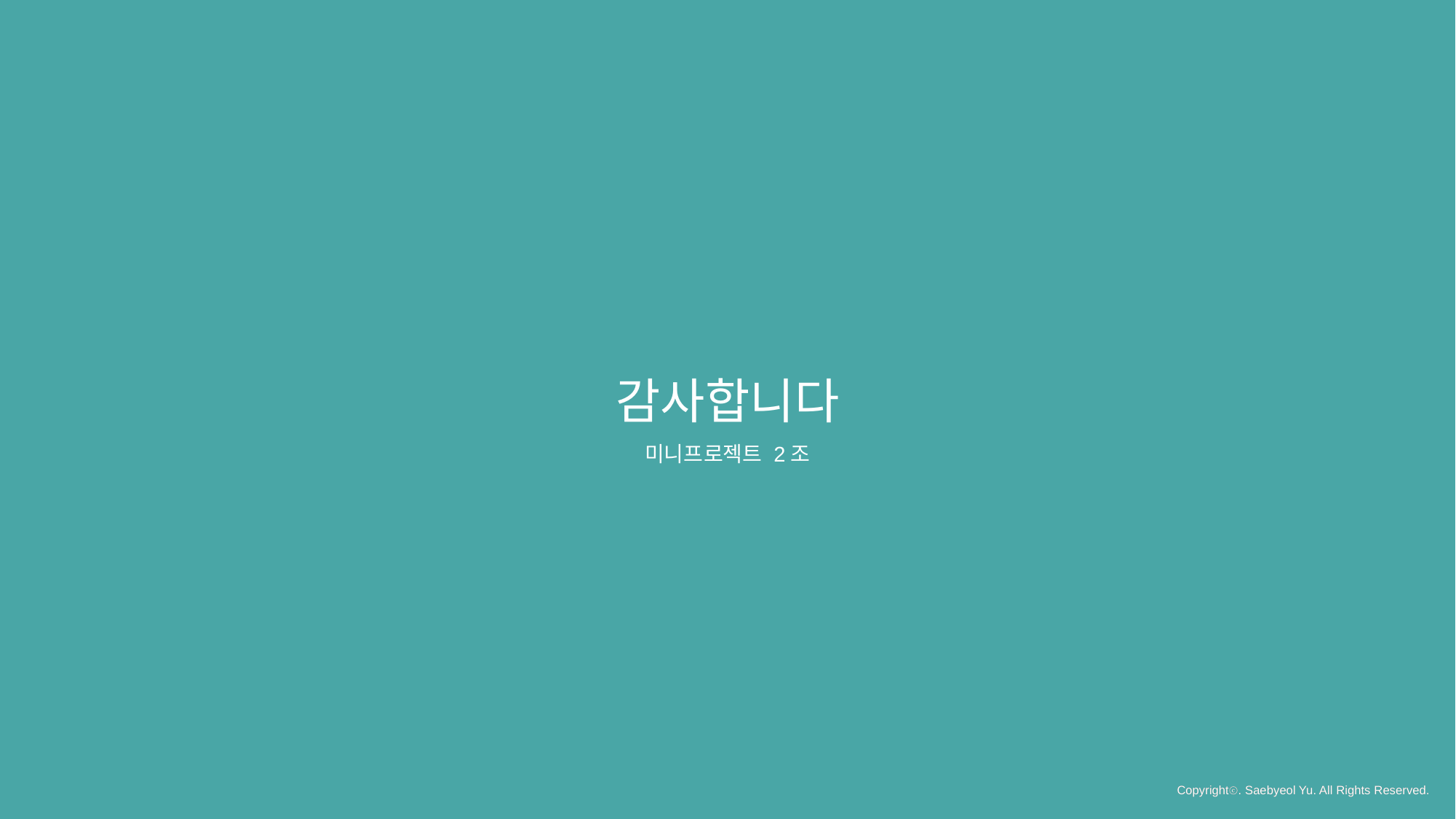

감사합니다
미니프로젝트 2조
Copyrightⓒ. Saebyeol Yu. All Rights Reserved.